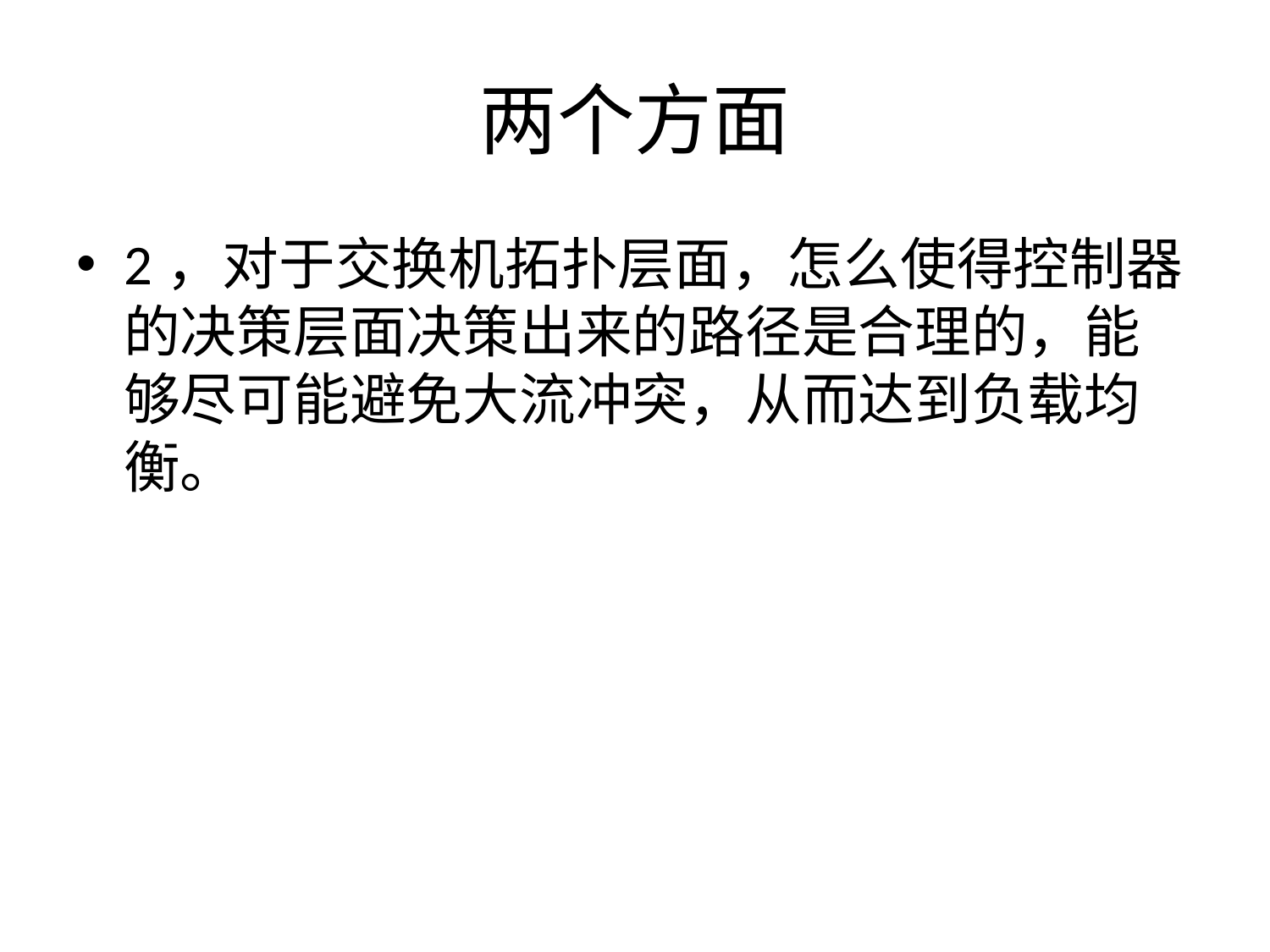

# 两个方面
2，对于交换机拓扑层面，怎么使得控制器的决策层面决策出来的路径是合理的，能够尽可能避免大流冲突，从而达到负载均衡。